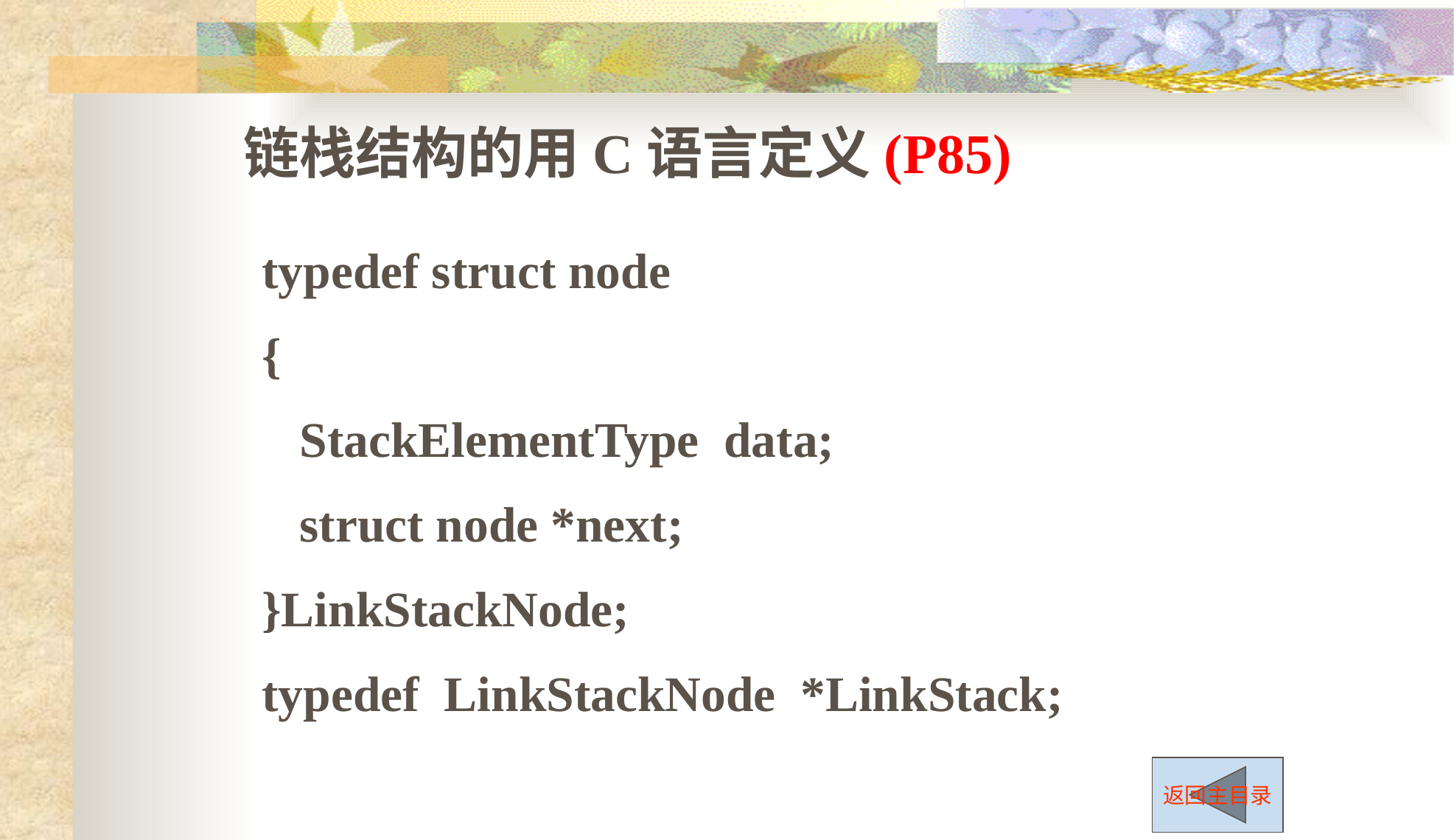

链栈结构的用C语言定义(P85)
typedef struct node
{
   StackElementType  data;
   struct node *next;
}LinkStackNode;
typedef  LinkStackNode  *LinkStack;
返回主目录